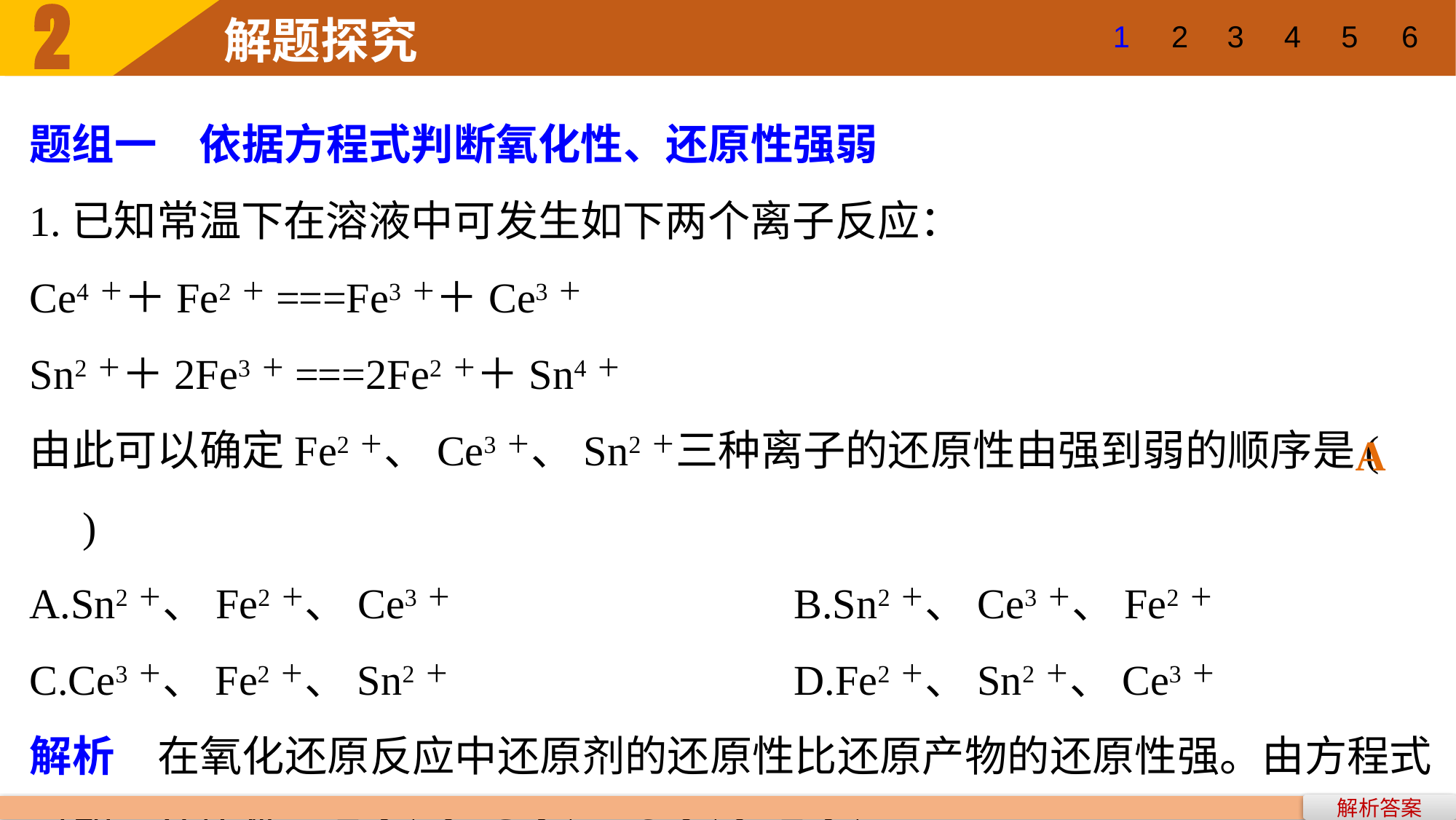

1
2
3
4
5
6
题组一　依据方程式判断氧化性、还原性强弱
1.已知常温下在溶液中可发生如下两个离子反应：
Ce4＋＋Fe2＋===Fe3＋＋Ce3＋
Sn2＋＋2Fe3＋===2Fe2＋＋Sn4＋
由此可以确定Fe2＋、Ce3＋、Sn2＋三种离子的还原性由强到弱的顺序是(　　)
A.Sn2＋、Fe2＋、Ce3＋  			B.Sn2＋、Ce3＋、Fe2＋
C.Ce3＋、Fe2＋、Sn2＋  			D.Fe2＋、Sn2＋、Ce3＋
解析　在氧化还原反应中还原剂的还原性比还原产物的还原性强。由方程式可知，还原性：Fe2＋ ＞Ce3＋；Sn2＋＞Fe2＋。
A
解析答案